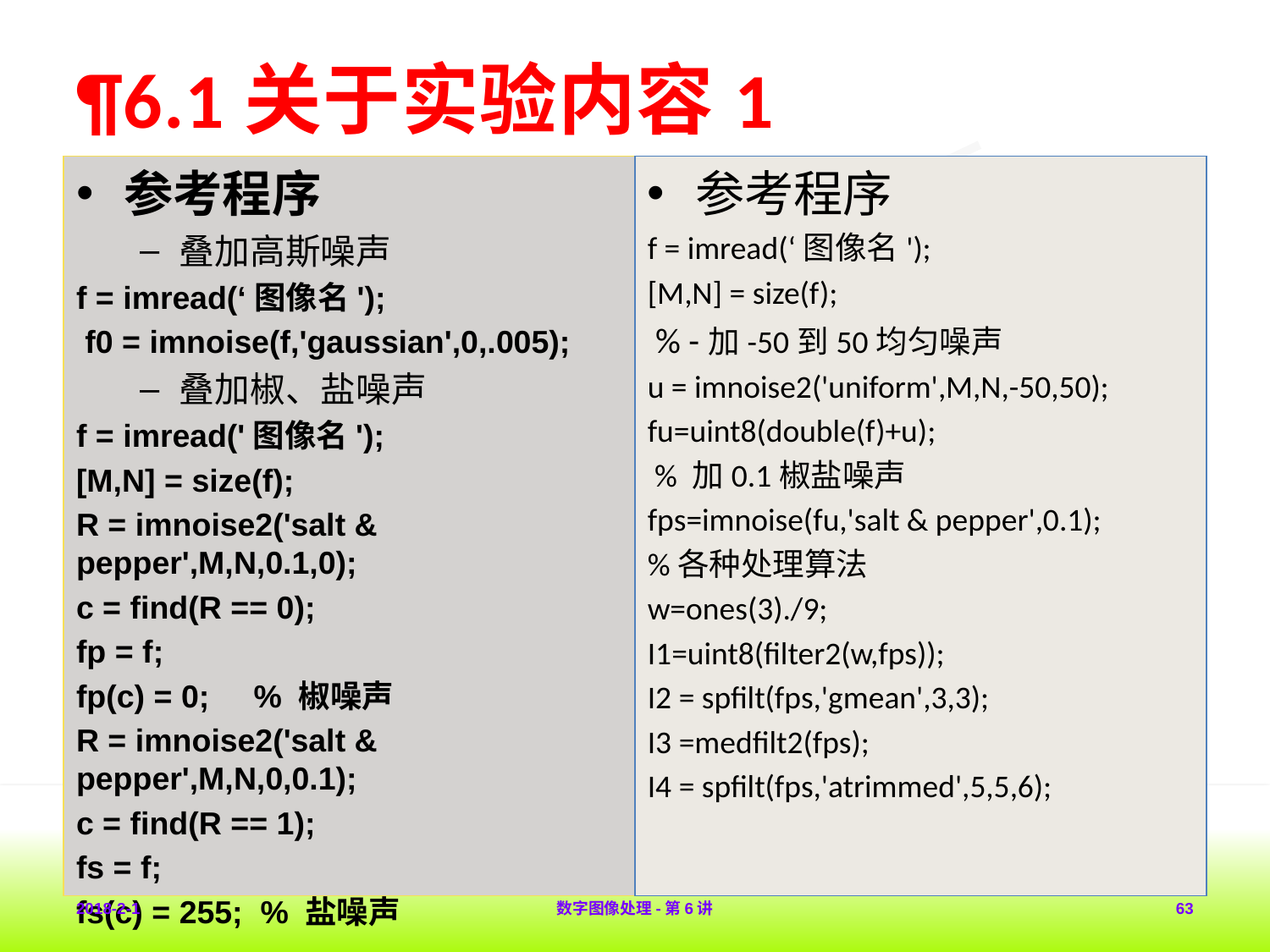

# ¶6.1关于实验内容1
参考程序
叠加高斯噪声
f = imread(‘图像名');
 f0 = imnoise(f,'gaussian',0,.005);
叠加椒、盐噪声
f = imread('图像名');
[M,N] = size(f);
R = imnoise2('salt & pepper',M,N,0.1,0);
c = find(R == 0);
fp = f;
fp(c) = 0;     % 椒噪声
R = imnoise2('salt & pepper',M,N,0,0.1);
c = find(R == 1);
fs = f;
fs(c) = 255;  % 盐噪声

参考程序
f = imread(‘图像名');
[M,N] = size(f);
 % -加-50到50均匀噪声
u = imnoise2('uniform',M,N,-50,50);
fu=uint8(double(f)+u);
 % 加0.1椒盐噪声
fps=imnoise(fu,'salt & pepper',0.1);
%各种处理算法
w=ones(3)./9;
I1=uint8(filter2(w,fps));
I2 = spfilt(fps,'gmean',3,3);
I3 =medfilt2(fps);
I4 = spfilt(fps,'atrimmed',5,5,6);

2018-2-1
数字图像处理-第6讲
63